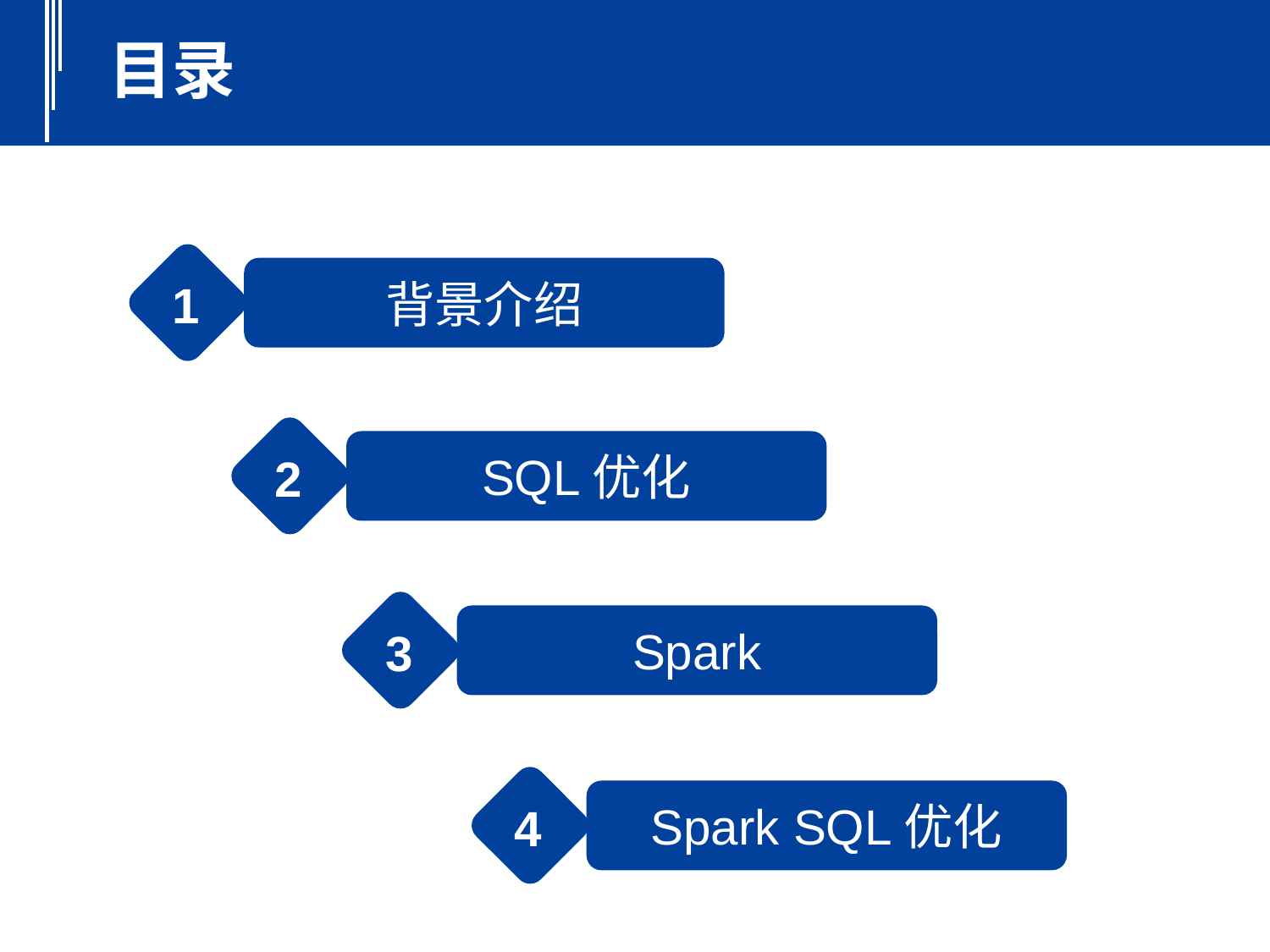

目录
目录

背景介绍
1

SQL优化
2

Spark
3

Spark SQL优化
4